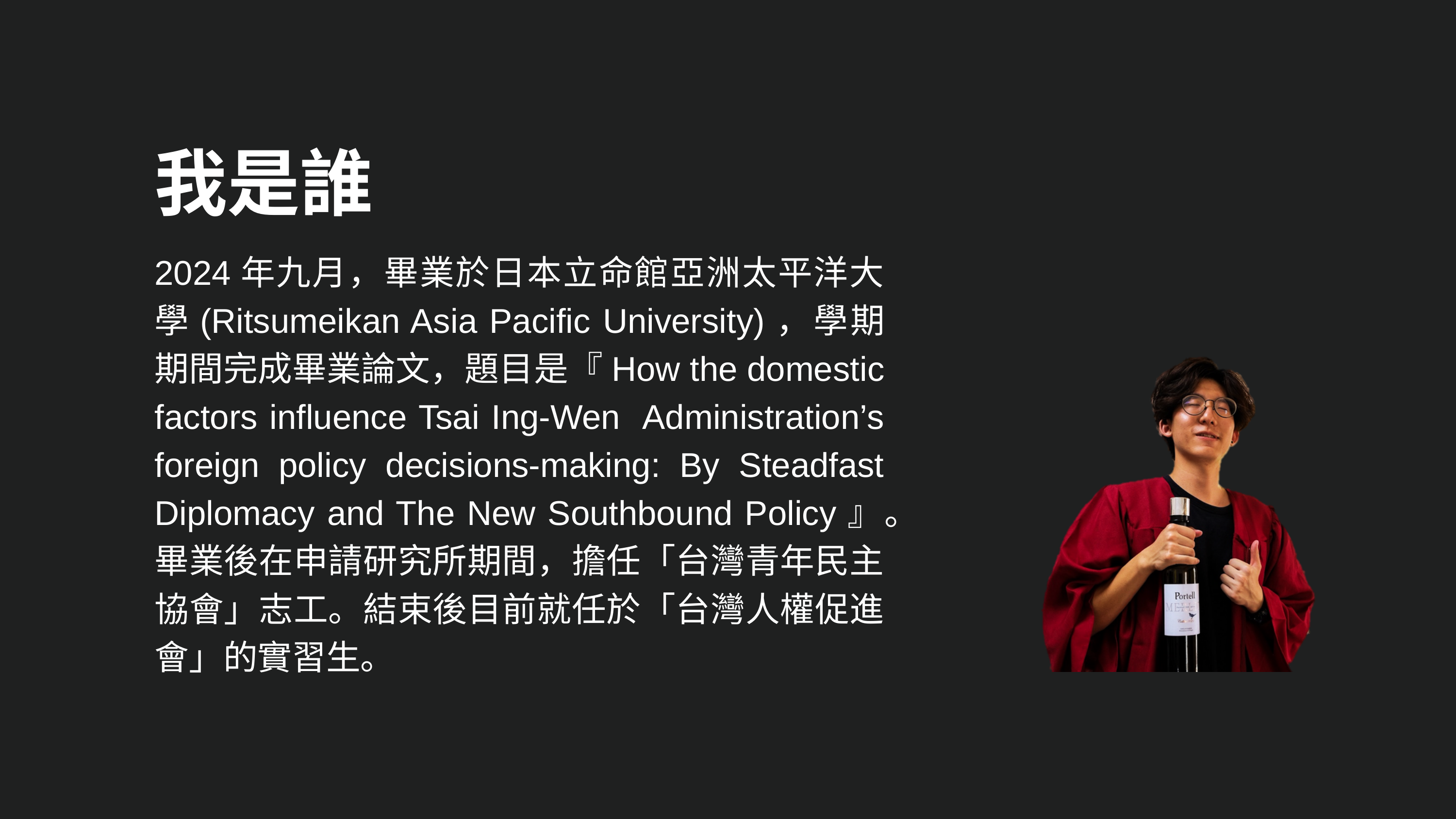

我是誰
2024年九月，畢業於日本立命館亞洲太平洋大學(Ritsumeikan Asia Pacific University)，學期期間完成畢業論文，題目是『How the domestic factors influence Tsai Ing-Wen  Administration’s foreign policy decisions-making: By Steadfast Diplomacy and The New Southbound Policy』。畢業後在申請研究所期間，擔任「台灣青年民主協會」志工。結束後目前就任於「台灣人權促進會」的實習生。